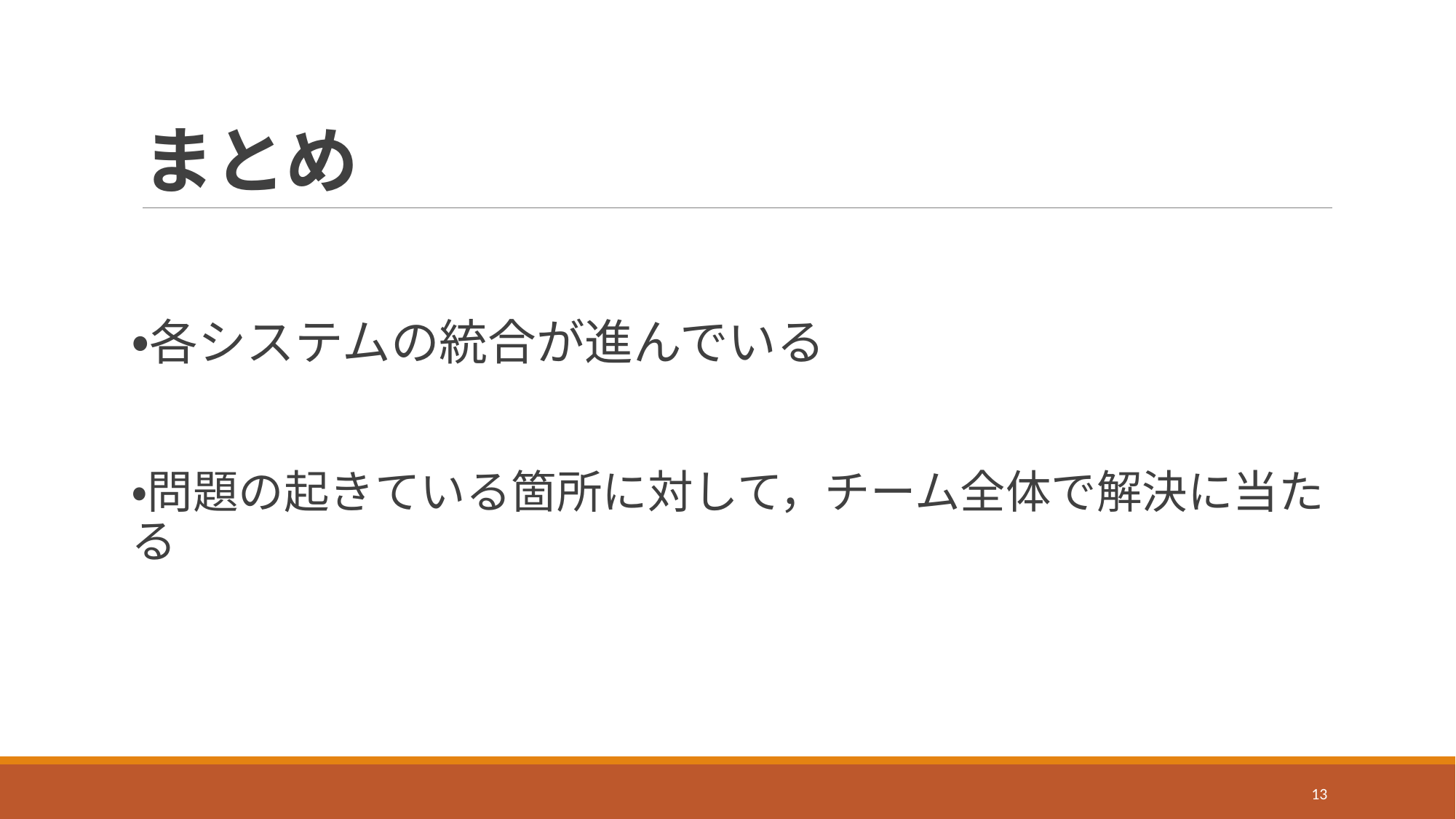

# まとめ

・各システムの統合が進んでいる

・問題の起きている箇所に対して，チーム全体で解決に当たる
13